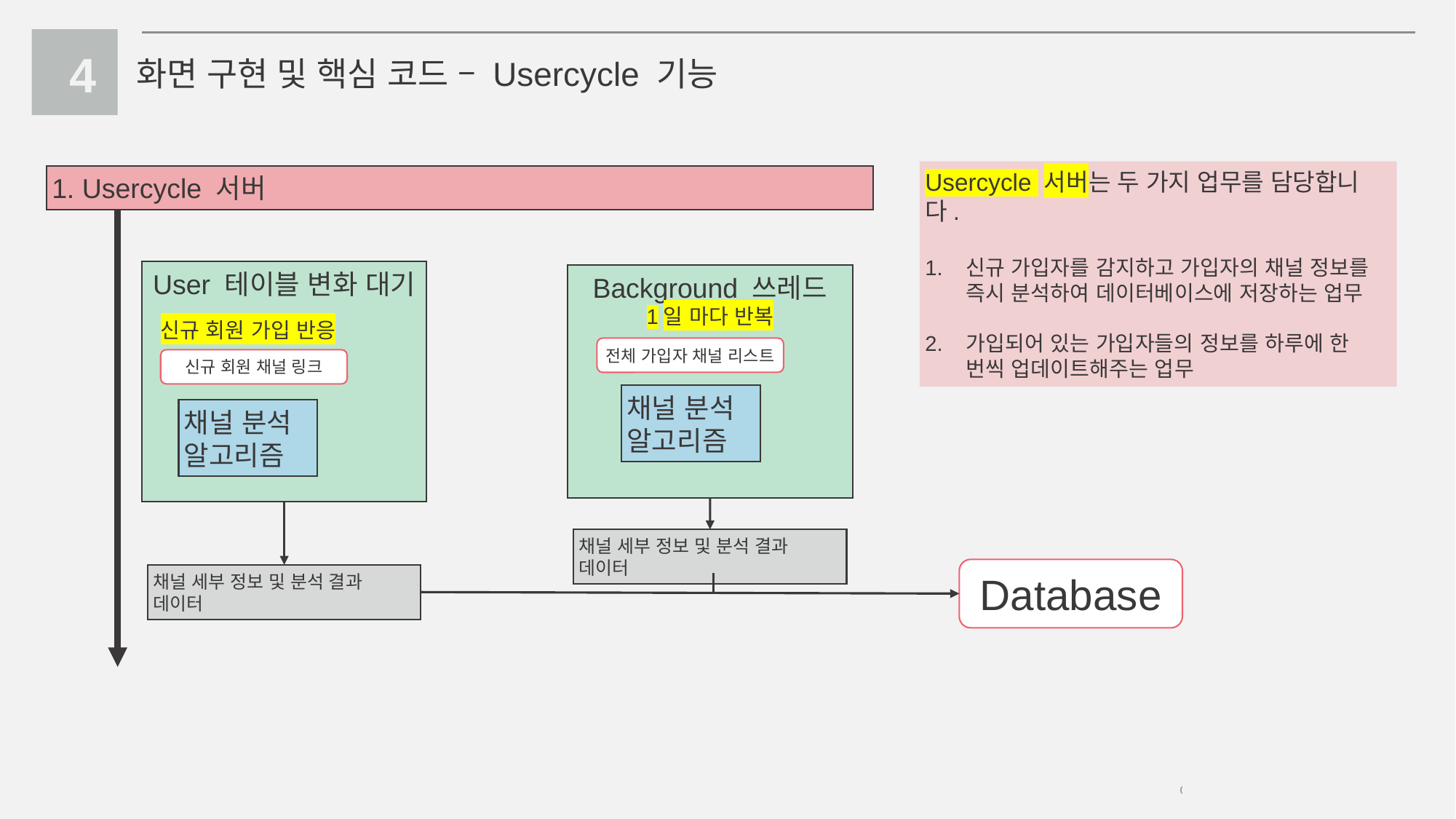

4
화면 구현 및 핵심 코드 – Usercycle 기능
1. Usercycle 서버
Usercycle 서버는 두 가지 업무를 담당합니다.

신규 가입자를 감지하고 가입자의 채널 정보를 즉시 분석하여 데이터베이스에 저장하는 업무

가입되어 있는 가입자들의 정보를 하루에 한 번씩 업데이트해주는 업무
User 테이블 변화 대기

Background 쓰레드
1일 마다 반복

신규 회원 가입 반응
전체 가입자 채널 리스트
신규 회원 채널 링크
채널 분석 알고리즘
채널 분석 알고리즘
채널 세부 정보 및 분석 결과 데이터
Database
채널 세부 정보 및 분석 결과 데이터